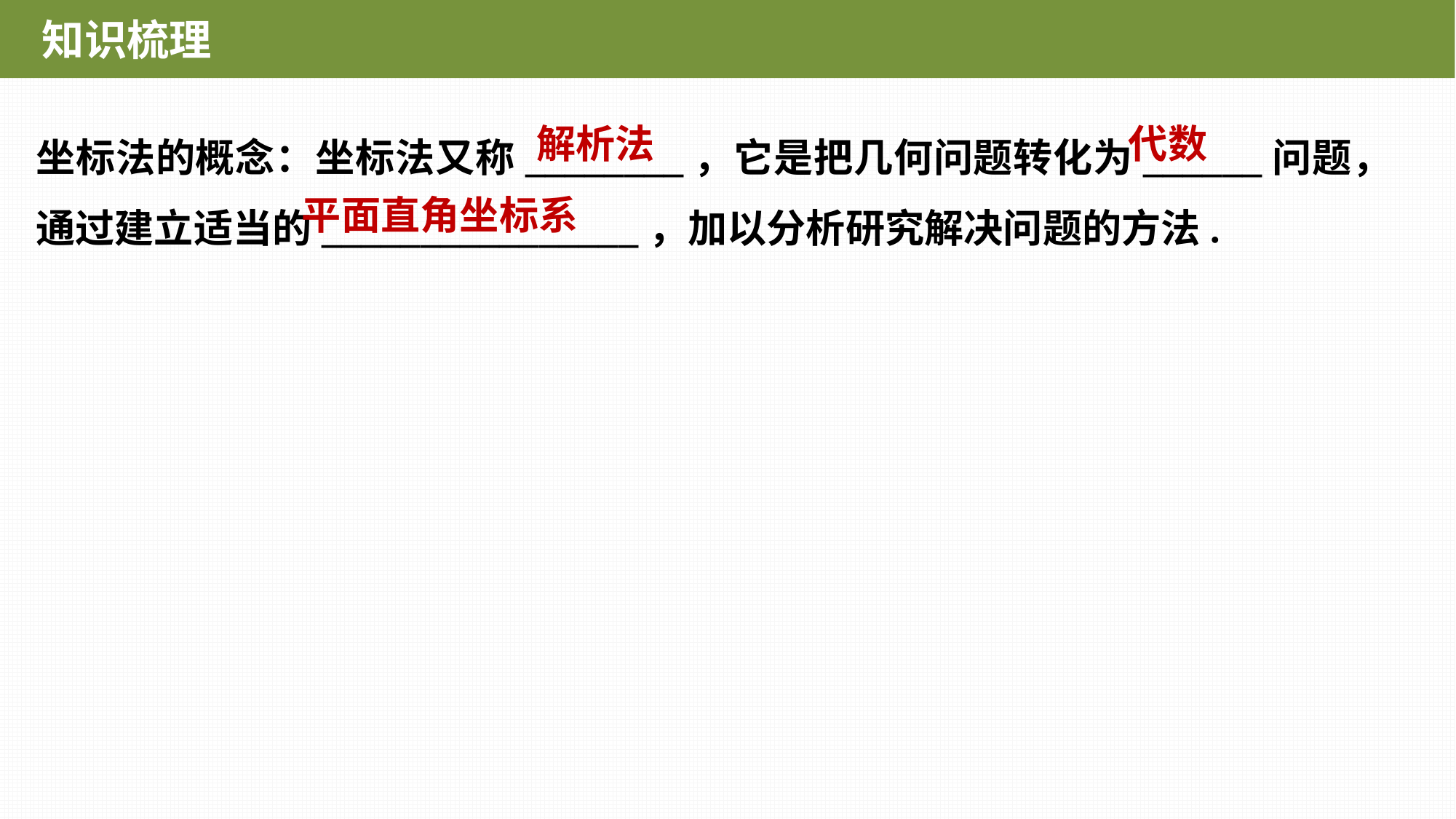

知识梳理
坐标法的概念：坐标法又称________，它是把几何问题转化为______问题，通过建立适当的________________，加以分析研究解决问题的方法.
解析法
代数
平面直角坐标系